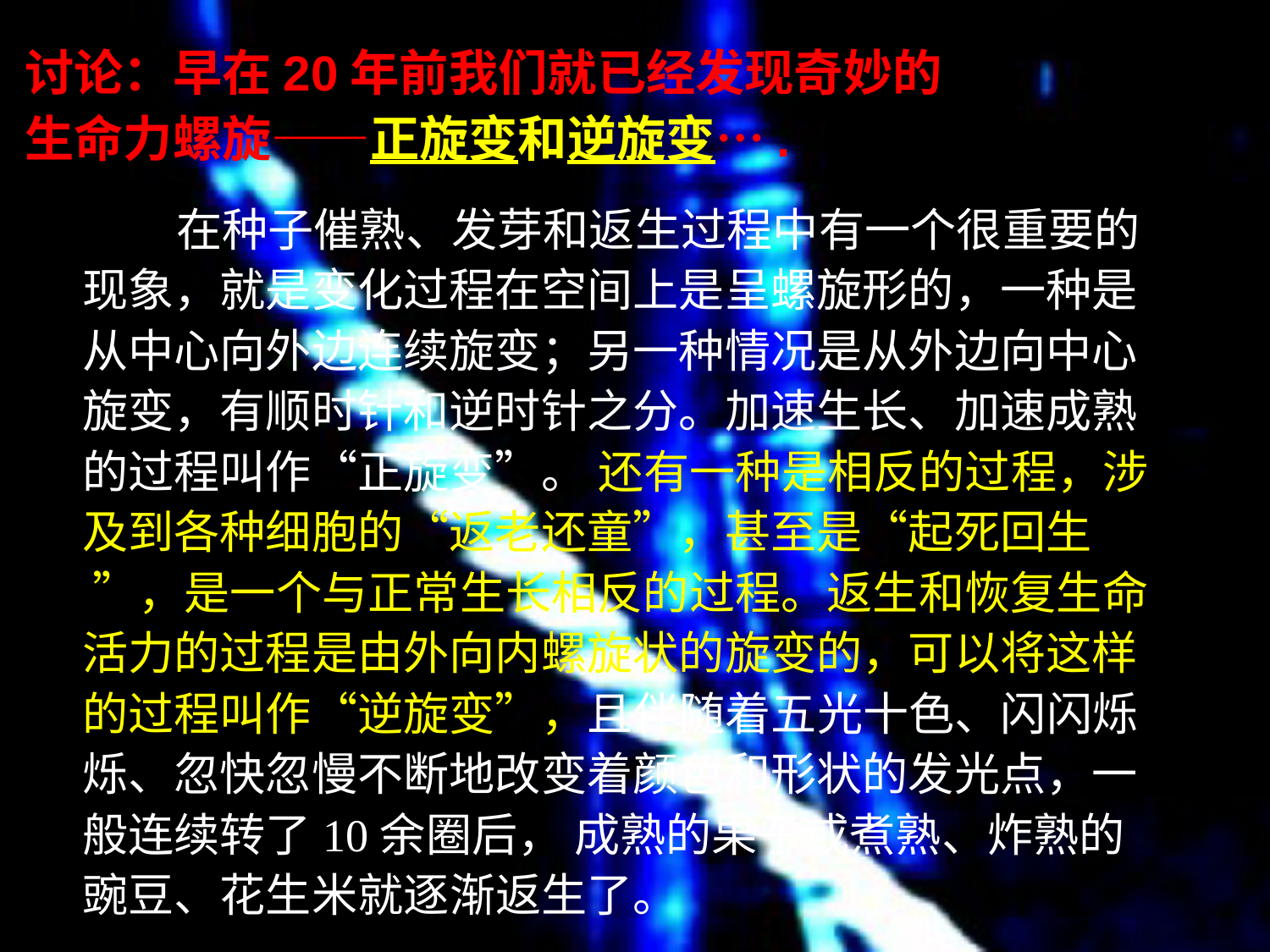

讨论：早在20年前我们就已经发现奇妙的
生命力螺旋——正旋变和逆旋变….
        在种子催熟、发芽和返生过程中有一个很重要的现象，就是变化过程在空间上是呈螺旋形的，一种是从中心向外边连续旋变；另一种情况是从外边向中心旋变，有顺时针和逆时针之分。加速生长、加速成熟的过程叫作“正旋变”。 还有一种是相反的过程，涉及到各种细胞的“返老还童”，甚至是“起死回生 ”，是一个与正常生长相反的过程。返生和恢复生命活力的过程是由外向内螺旋状的旋变的，可以将这样的过程叫作“逆旋变”，且伴随着五光十色、闪闪烁烁、忽快忽慢不断地改变着颜色和形状的发光点，一般连续转了10余圈后， 成熟的果子或煮熟、炸熟的豌豆、花生米就逐渐返生了。